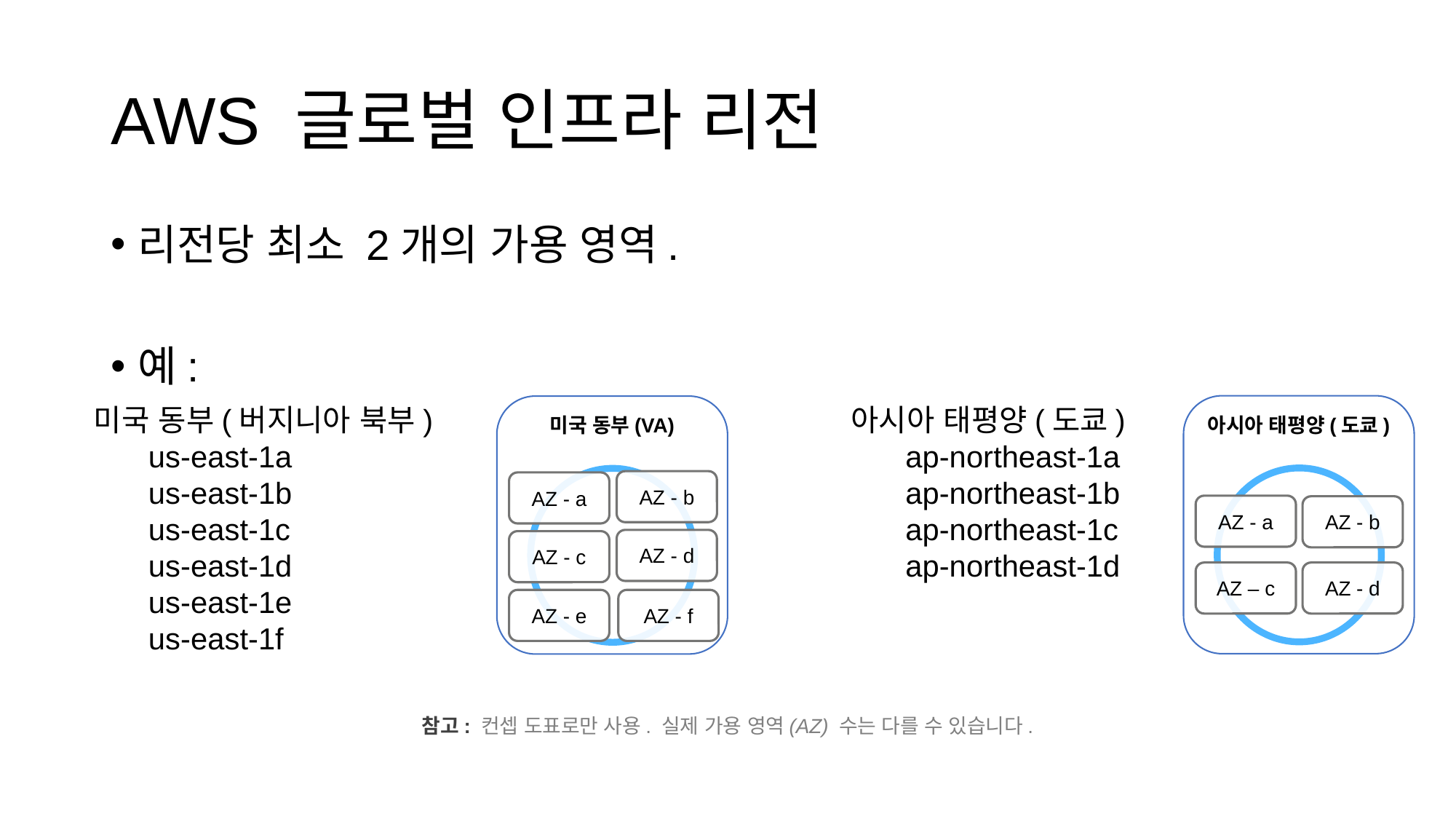

# AWS 글로벌 인프라 리전
리전당 최소 2개의 가용 영역.

예:

아시아 태평양(도쿄)
ap-northeast-1a
ap-northeast-1b
ap-northeast-1c
ap-northeast-1d
미국 동부(버지니아 북부)
us-east-1a
us-east-1b
us-east-1c
us-east-1d
us-east-1e
us-east-1f
아시아 태평양(도쿄)
미국 동부(VA)

AZ - b
AZ - a
AZ - d
AZ - c
AZ - e

AZ - a
AZ - b
AZ – c
AZ - d
AZ - f
참고: 컨셉 도표로만 사용. 실제 가용 영역(AZ) 수는 다를 수 있습니다.